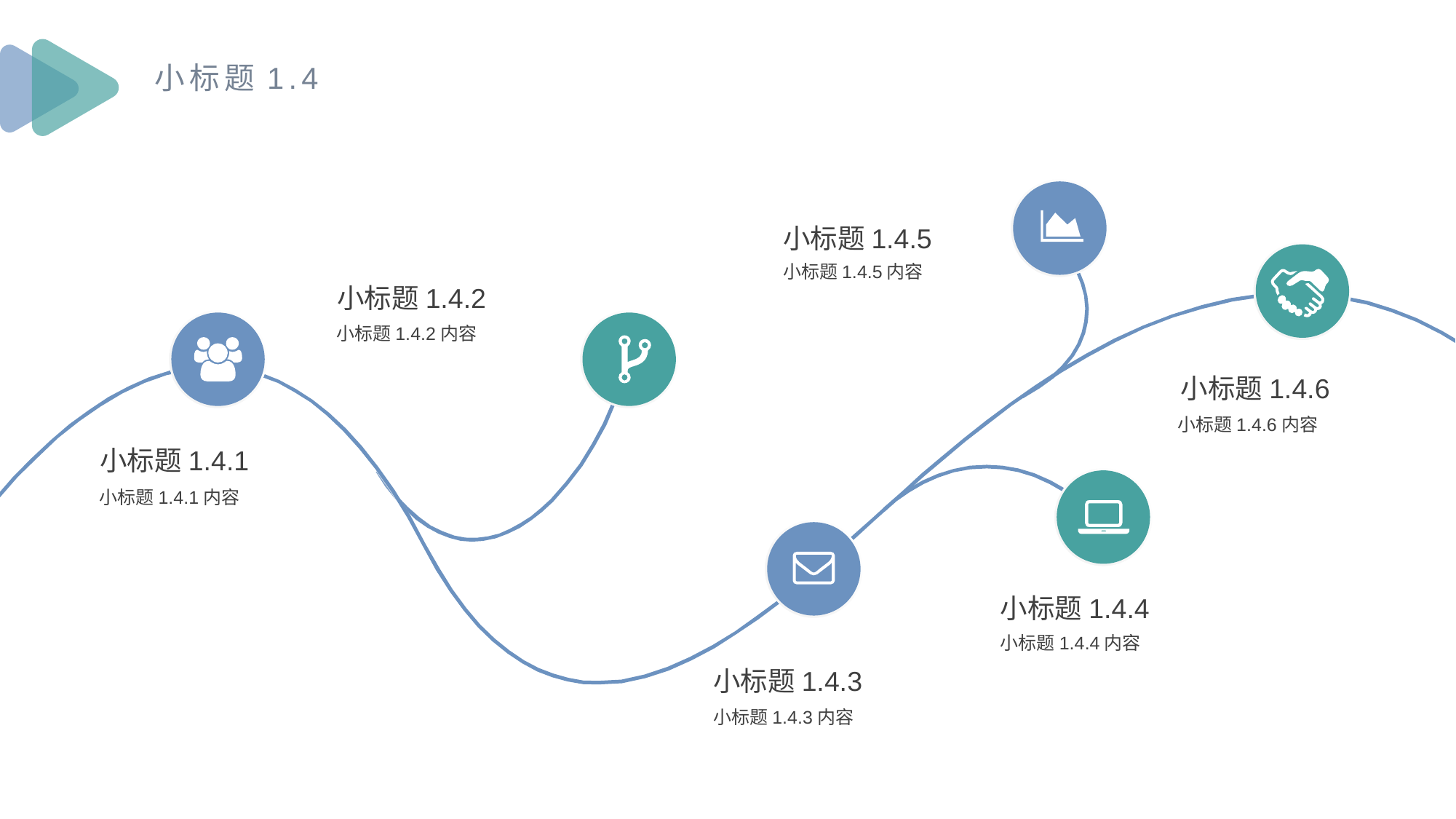

小标题1.4

小标题1.4.5
小标题1.4.5内容

小标题1.4.2
小标题1.4.2内容

小标题1.4.6
小标题1.4.6内容
小标题1.4.1
小标题1.4.1内容

小标题1.4.4
小标题1.4.4内容
小标题1.4.3
小标题1.4.3内容